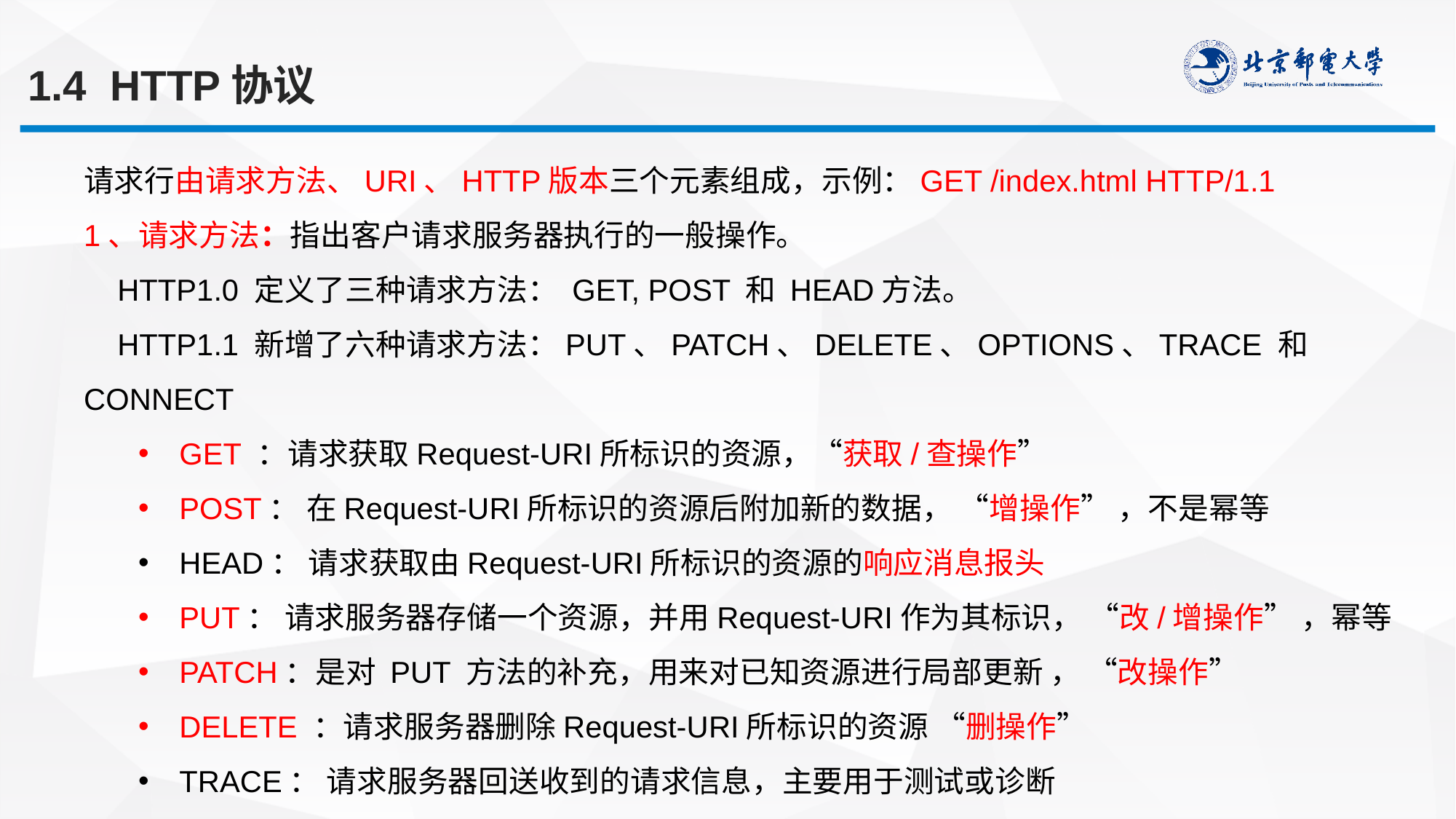

1.4  HTTP协议

请求行由请求方法、URI、HTTP版本三个元素组成，示例：GET /index.html HTTP/1.1
1、请求方法：指出客户请求服务器执行的一般操作。
    HTTP1.0 定义了三种请求方法： GET, POST 和 HEAD方法。
    HTTP1.1 新增了六种请求方法：PUT、PATCH、DELETE、OPTIONS、TRACE 和 CONNECT
GET ：请求获取Request-URI所标识的资源，“获取/查操作”
POST： 在Request-URI所标识的资源后附加新的数据， “增操作” ，不是幂等
HEAD： 请求获取由Request-URI所标识的资源的响应消息报头
PUT： 请求服务器存储一个资源，并用Request-URI作为其标识， “改/增操作” ，幂等
PATCH：是对 PUT 方法的补充，用来对已知资源进行局部更新 ， “改操作”
DELETE ：请求服务器删除Request-URI所标识的资源 “删操作”
TRACE： 请求服务器回送收到的请求信息，主要用于测试或诊断
OPTIONS： 请求查询服务器的性能，或者查询与资源相关的选项和需求